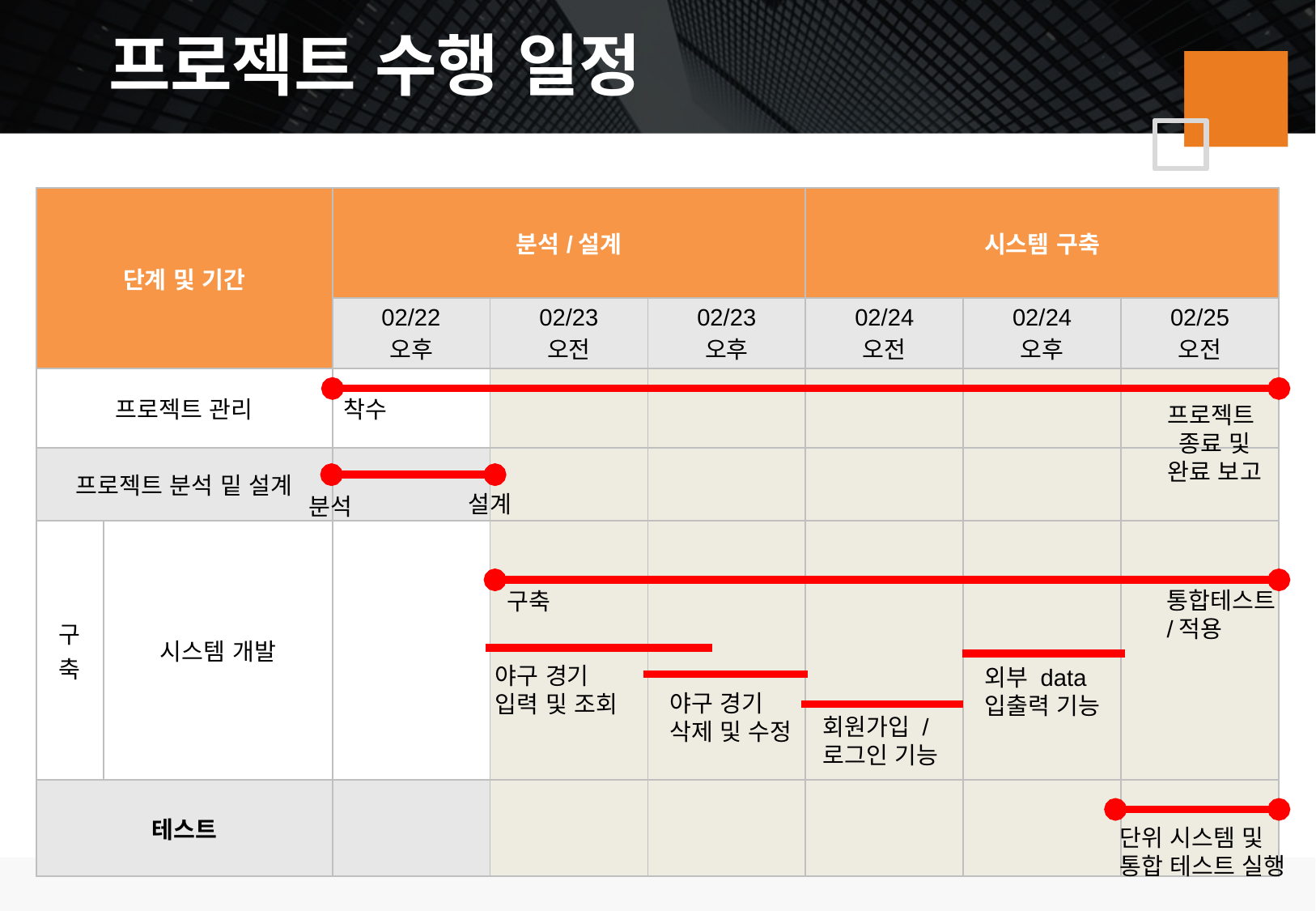

프로젝트 수행 일정
| 단계 및 기간 |  | 분석/설계 |  |  | 시스템 구축 |  |  |
| --- | --- | --- | --- | --- | --- | --- | --- |
|  |  | 02/22 오후 | 02/23 오전 | 02/23 오후 | 02/24 오전 | 02/24 오후 | 02/25 오전 |
| 프로젝트 관리 |  |  |  |  |  |  |  |
| 프로젝트 분석 밑 설계 |  |  |  |  |  |  |  |
| 구축 | 시스템 개발 |  |  |  |  |  |  |
| 테스트 |  |  |  |  |  |  |  |
착수
프로젝트
종료 및
완료 보고
설계
분석
통합테스트
/적용
구축
야구 경기
입력 및 조회
외부 data
입출력 기능
야구 경기
삭제 및 수정
회원가입 /
로그인 기능
단위 시스템 및
통합 테스트 실행